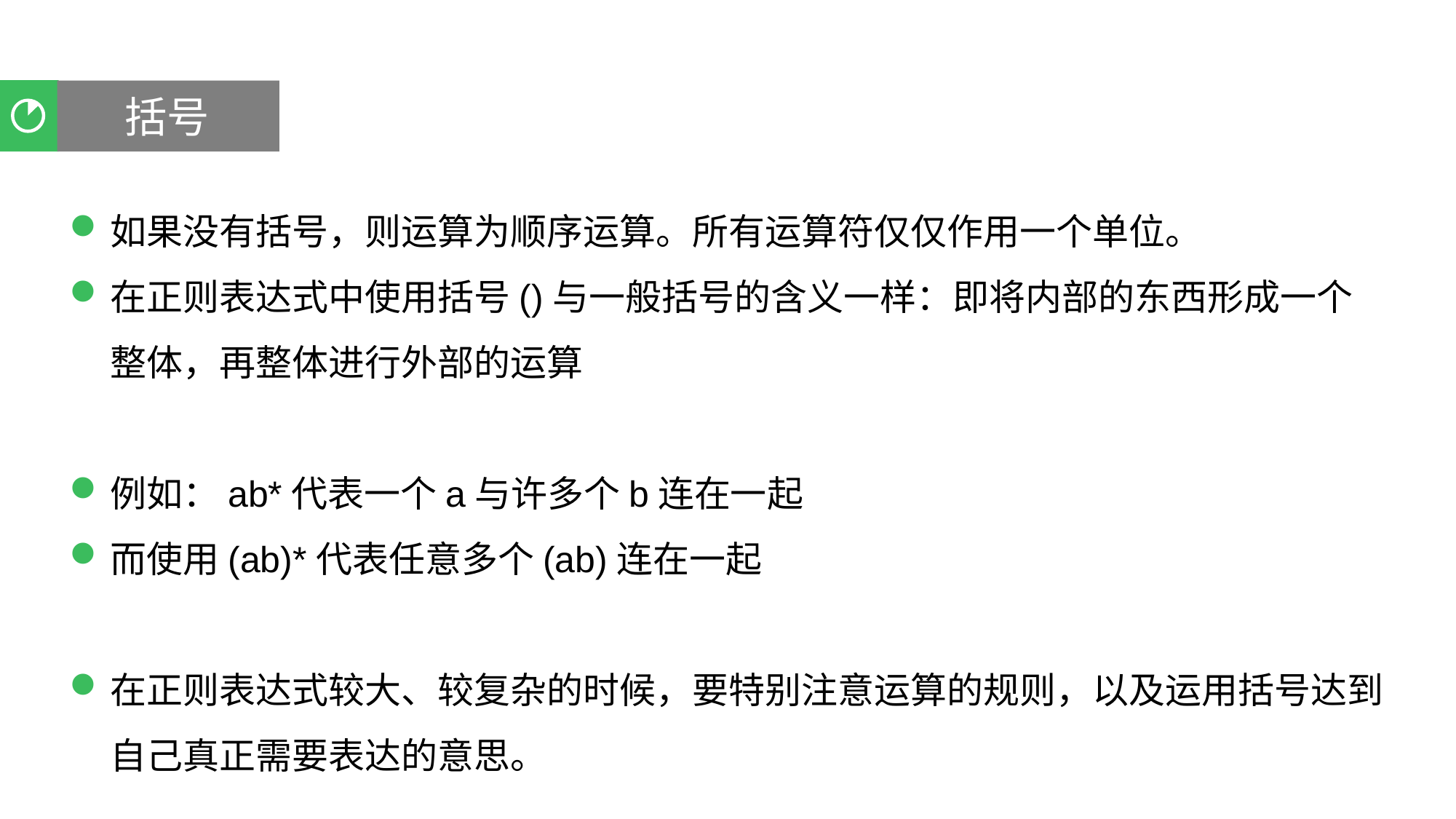

括号

聚类分析
如果没有括号，则运算为顺序运算。所有运算符仅仅作用一个单位。
在正则表达式中使用括号()与一般括号的含义一样：即将内部的东西形成一个整体，再整体进行外部的运算

例如：ab*代表一个a与许多个b连在一起
而使用(ab)*代表任意多个(ab)连在一起

在正则表达式较大、较复杂的时候，要特别注意运算的规则，以及运用括号达到自己真正需要表达的意思。